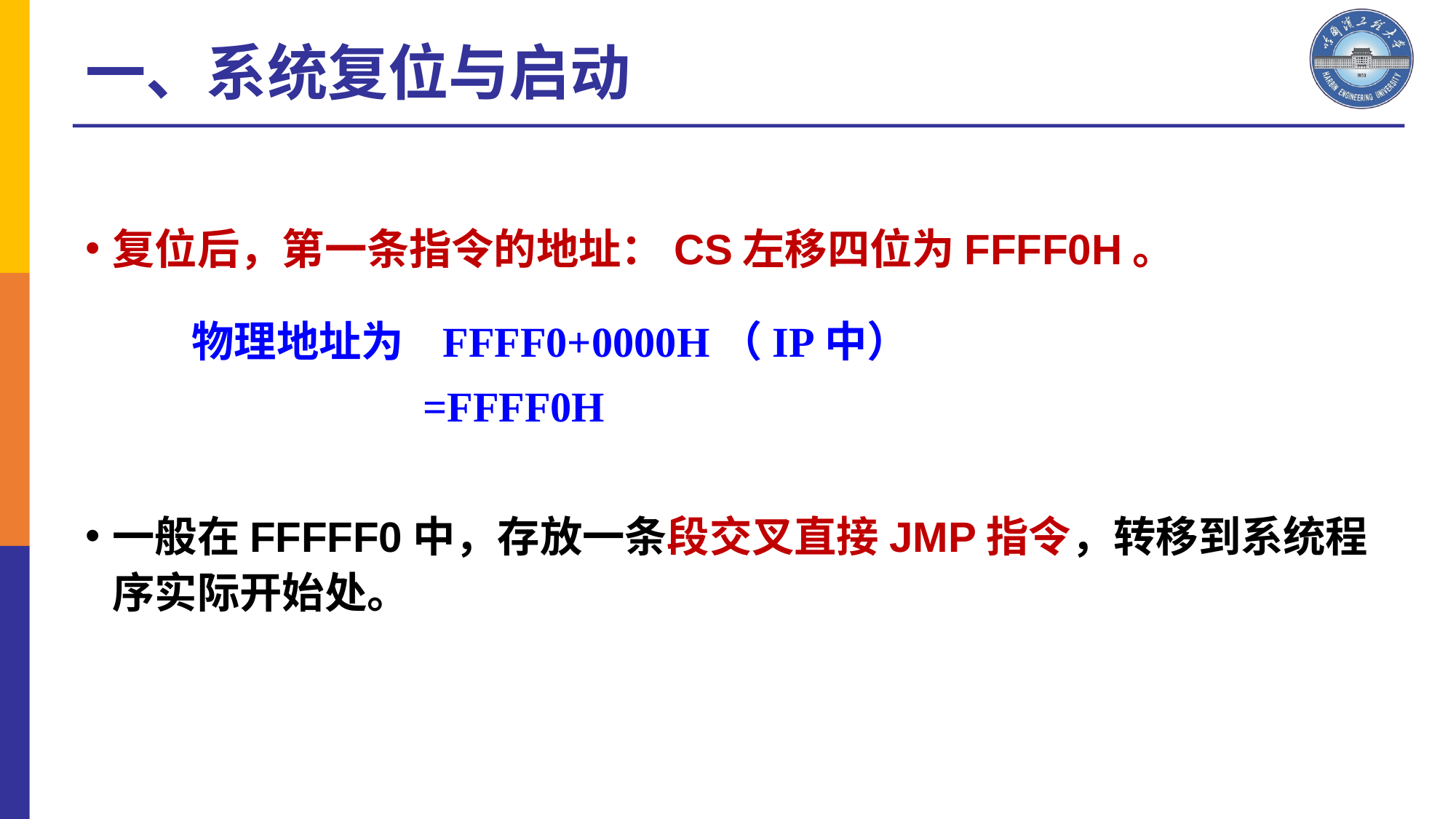

一、系统复位与启动

复位后，第一条指令的地址：CS左移四位为FFFF0H。
          物理地址为   FFFF0+0000H（IP中）
                                =FFFF0H

一般在FFFFF0中，存放一条段交叉直接JMP指令，转移到系统程序实际开始处。